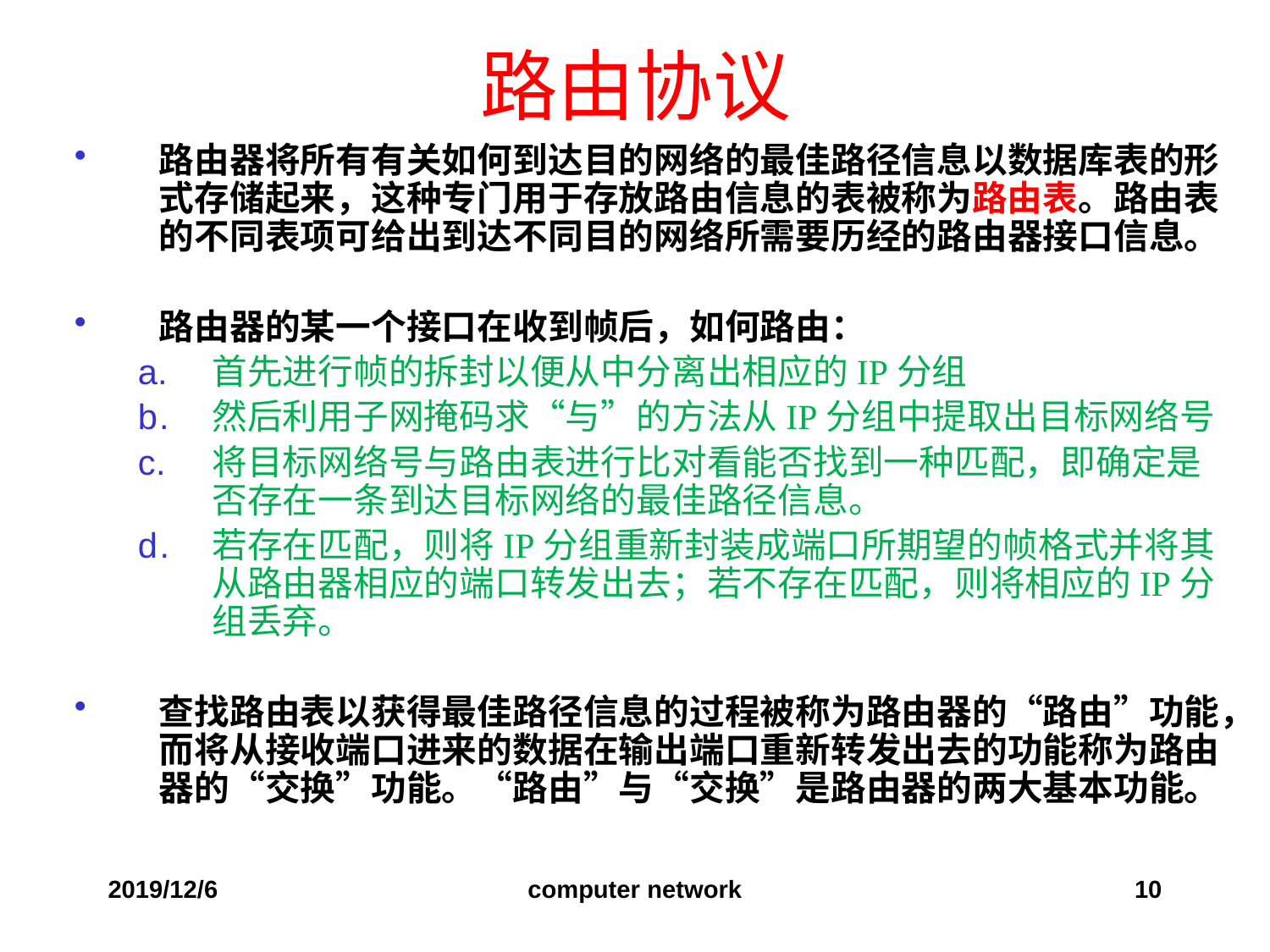

# 路由协议
路由器将所有有关如何到达目的网络的最佳路径信息以数据库表的形式存储起来，这种专门用于存放路由信息的表被称为路由表。路由表的不同表项可给出到达不同目的网络所需要历经的路由器接口信息。

路由器的某一个接口在收到帧后，如何路由：
首先进行帧的拆封以便从中分离出相应的IP分组
然后利用子网掩码求“与”的方法从IP分组中提取出目标网络号
将目标网络号与路由表进行比对看能否找到一种匹配，即确定是否存在一条到达目标网络的最佳路径信息。
若存在匹配，则将IP分组重新封装成端口所期望的帧格式并将其从路由器相应的端口转发出去；若不存在匹配，则将相应的IP分组丢弃。

查找路由表以获得最佳路径信息的过程被称为路由器的“路由”功能，而将从接收端口进来的数据在输出端口重新转发出去的功能称为路由器的“交换”功能。“路由”与“交换”是路由器的两大基本功能。
2019/12/6
computer network
10